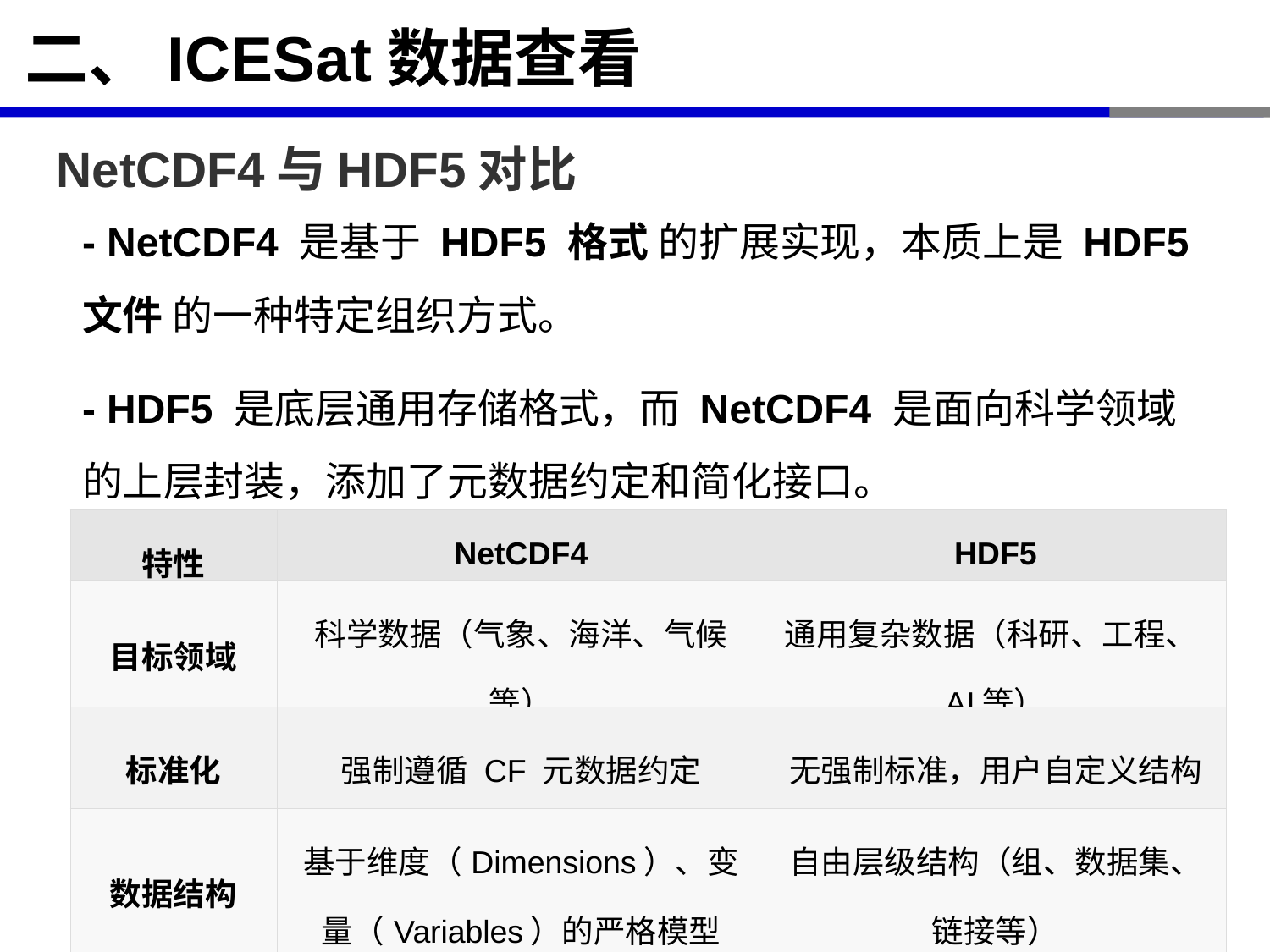

# 二、ICESat数据查看
NetCDF4与HDF5对比
- NetCDF4 是基于 HDF5 格式 的扩展实现，本质上是 HDF5 文件 的一种特定组织方式。
- HDF5 是底层通用存储格式，而 NetCDF4 是面向科学领域的上层封装，添加了元数据约定和简化接口。
| 特性 | NetCDF4 | HDF5 |
| --- | --- | --- |
| 目标领域 | 科学数据（气象、海洋、气候等） | 通用复杂数据（科研、工程、AI等） |
| 标准化 | 强制遵循 CF 元数据约定 | 无强制标准，用户自定义结构 |
| 数据结构 | 基于维度（Dimensions）、变量（Variables）的严格模型 | 自由层级结构（组、数据集、链接等） |